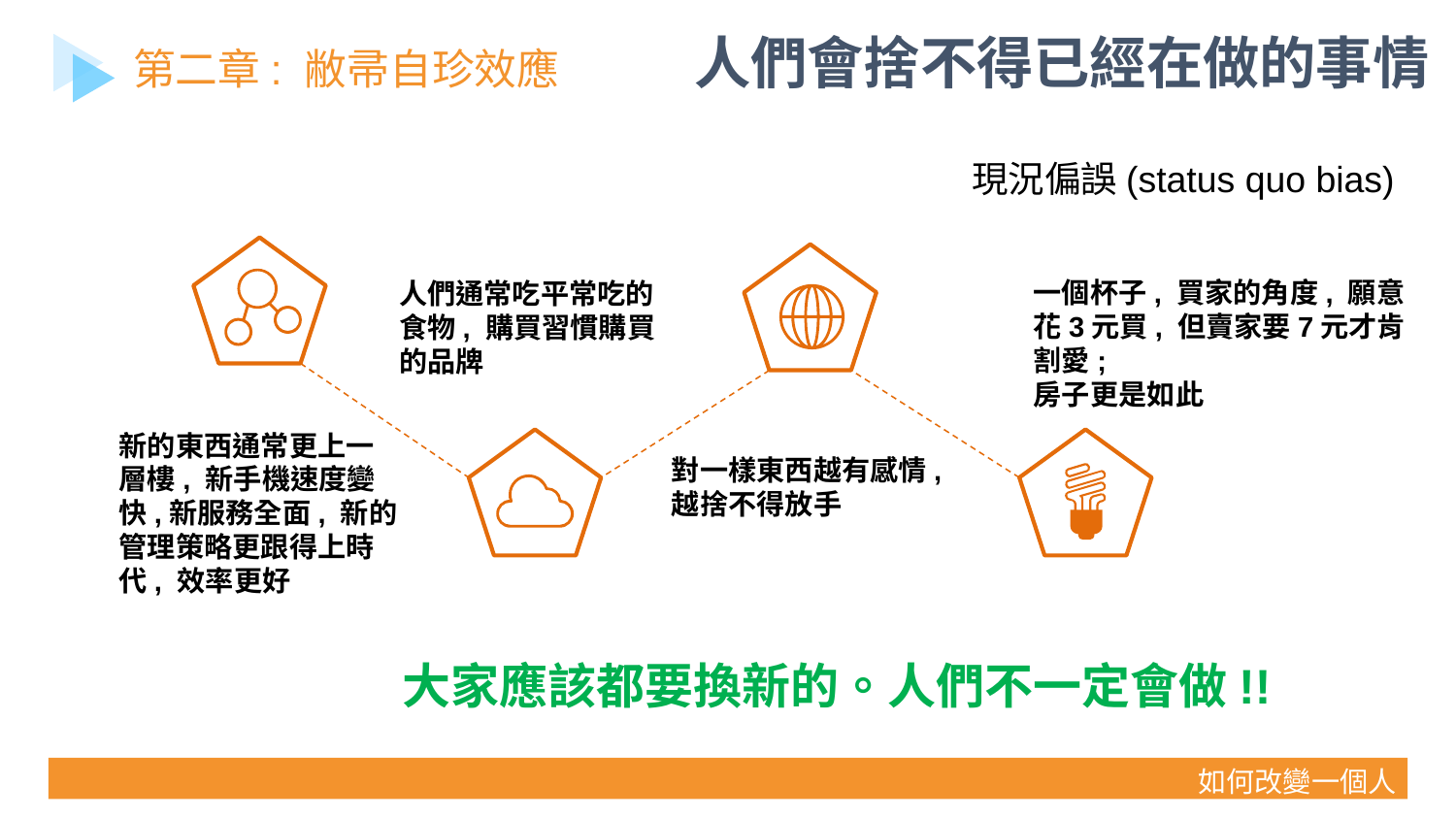

人們會捨不得已經在做的事情

第二章: 敝帚自珍效應
現況偏誤(status quo bias)

一個杯子, 買家的角度, 願意花3元買, 但賣家要7元才肯割愛;
房子更是如此
人們通常吃平常吃的食物, 購買習慣購買的品牌
新的東西通常更上一層樓, 新手機速度變快,新服務全面, 新的管理策略更跟得上時代, 效率更好

對一樣東西越有感情, 越捨不得放手
大家應該都要換新的。人們不一定會做!!